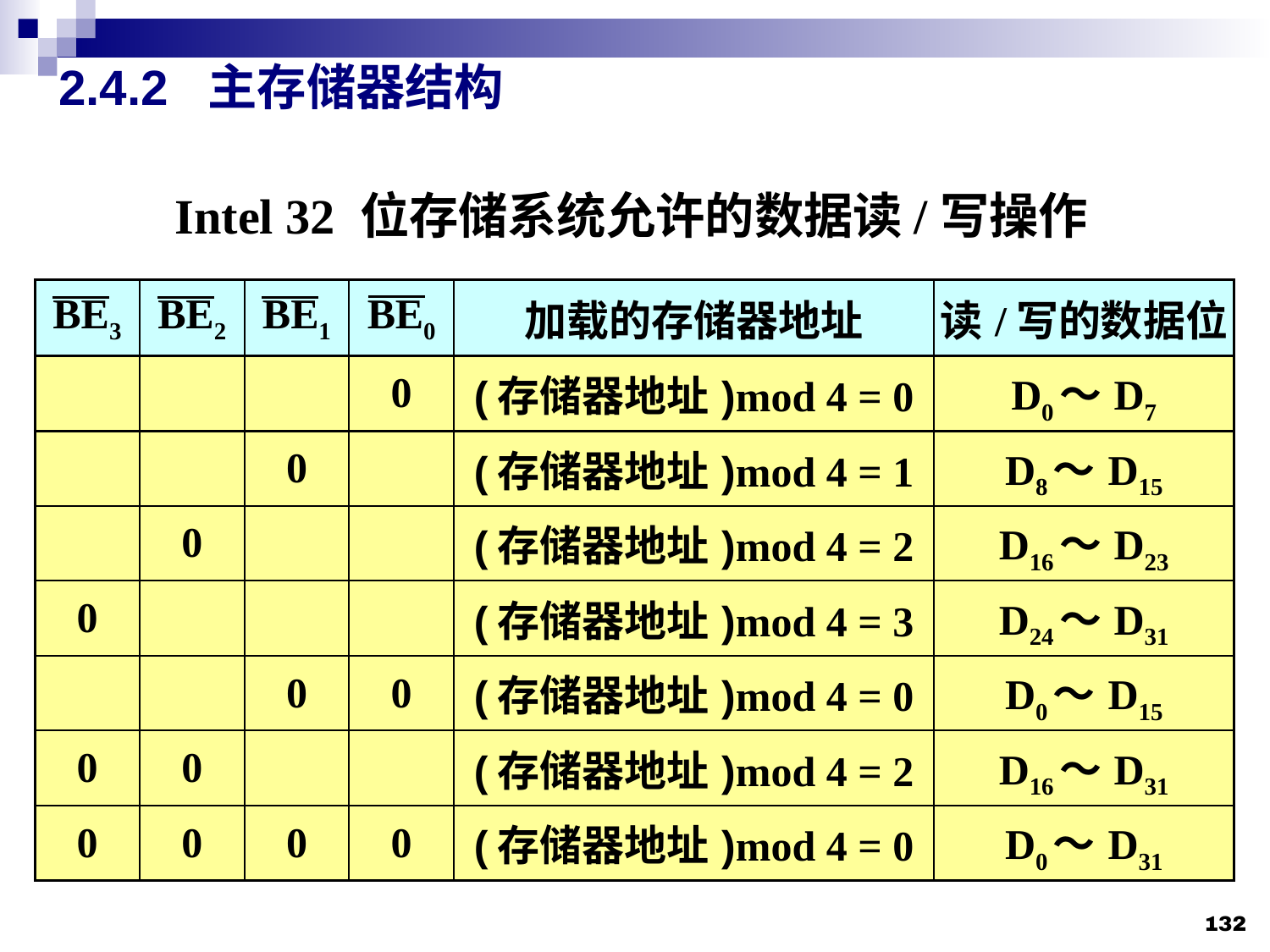

# 2.4.2  主存储器结构
Intel 32 位存储系统允许的数据读/写操作
| BE3 | BE2 | BE1 | BE0 | 加载的存储器地址 | 读/写的数据位 |
| --- | --- | --- | --- | --- | --- |
|  |  |  | 0 | (存储器地址)mod 4 = 0 | D0～D7 |
|  |  | 0 |  | (存储器地址)mod 4 = 1 | D8～D15 |
|  | 0 |  |  | (存储器地址)mod 4 = 2 | D16～D23 |
| 0 |  |  |  | (存储器地址)mod 4 = 3 | D24～D31 |
|  |  | 0 | 0 | (存储器地址)mod 4 = 0 | D0～D15 |
| 0 | 0 |  |  | (存储器地址)mod 4 = 2 | D16～D31 |
| 0 | 0 | 0 | 0 | (存储器地址)mod 4 = 0 | D0～D31 |
132